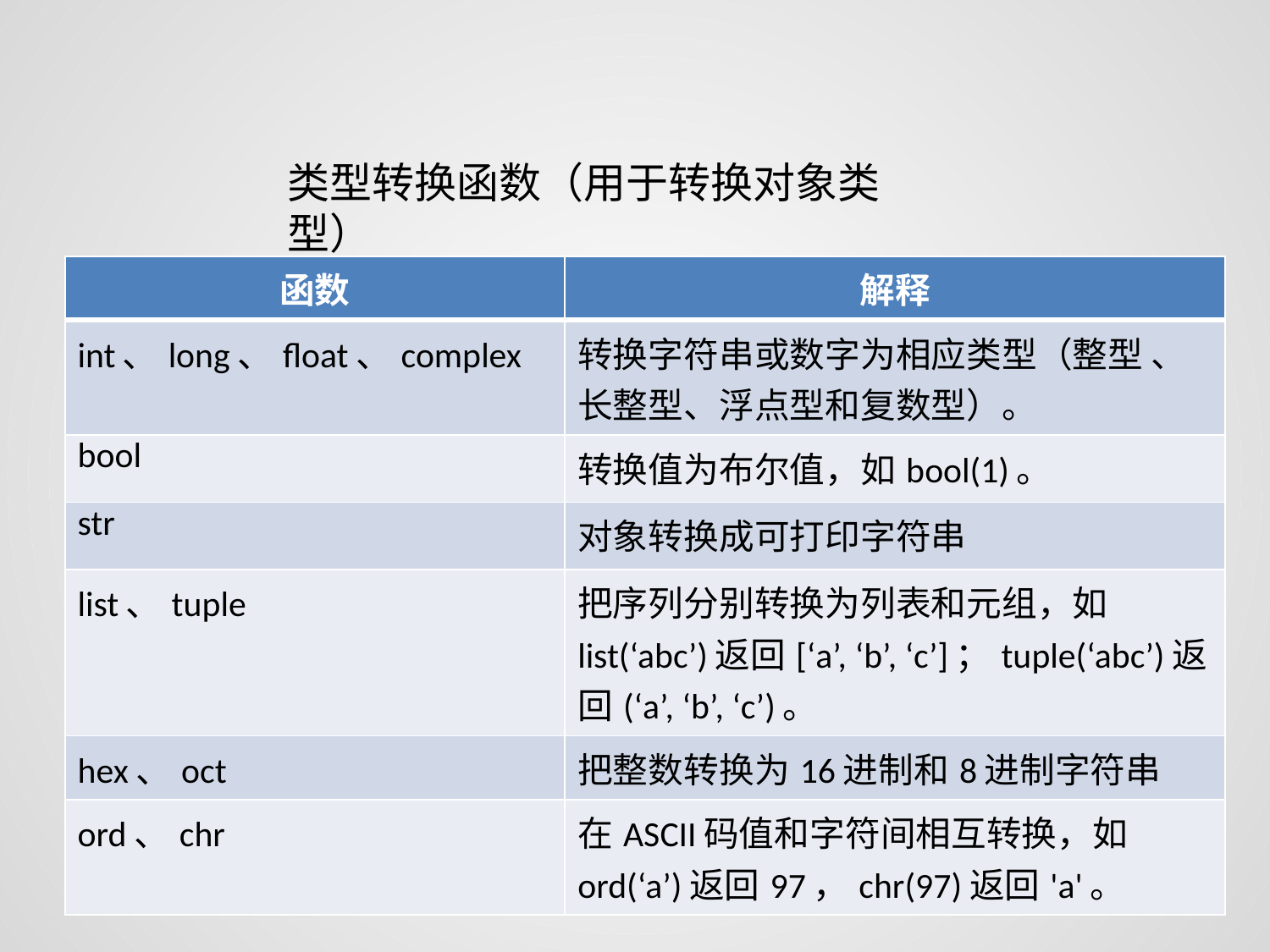

类型转换函数（用于转换对象类型）
| 函数 | 解释 |
| --- | --- |
| int、long、float、complex | 转换字符串或数字为相应类型（整型 、长整型、浮点型和复数型）。 |
| bool | 转换值为布尔值，如bool(1)。 |
| str | 对象转换成可打印字符串 |
| list、tuple | 把序列分别转换为列表和元组，如list(‘abc’)返回[‘a’, ‘b’, ‘c’]；tuple(‘abc’)返回(‘a’, ‘b’, ‘c’)。 |
| hex、oct | 把整数转换为16进制和8进制字符串 |
| ord、chr | 在ASCII码值和字符间相互转换，如ord(‘a’)返回97，chr(97)返回'a'。 |